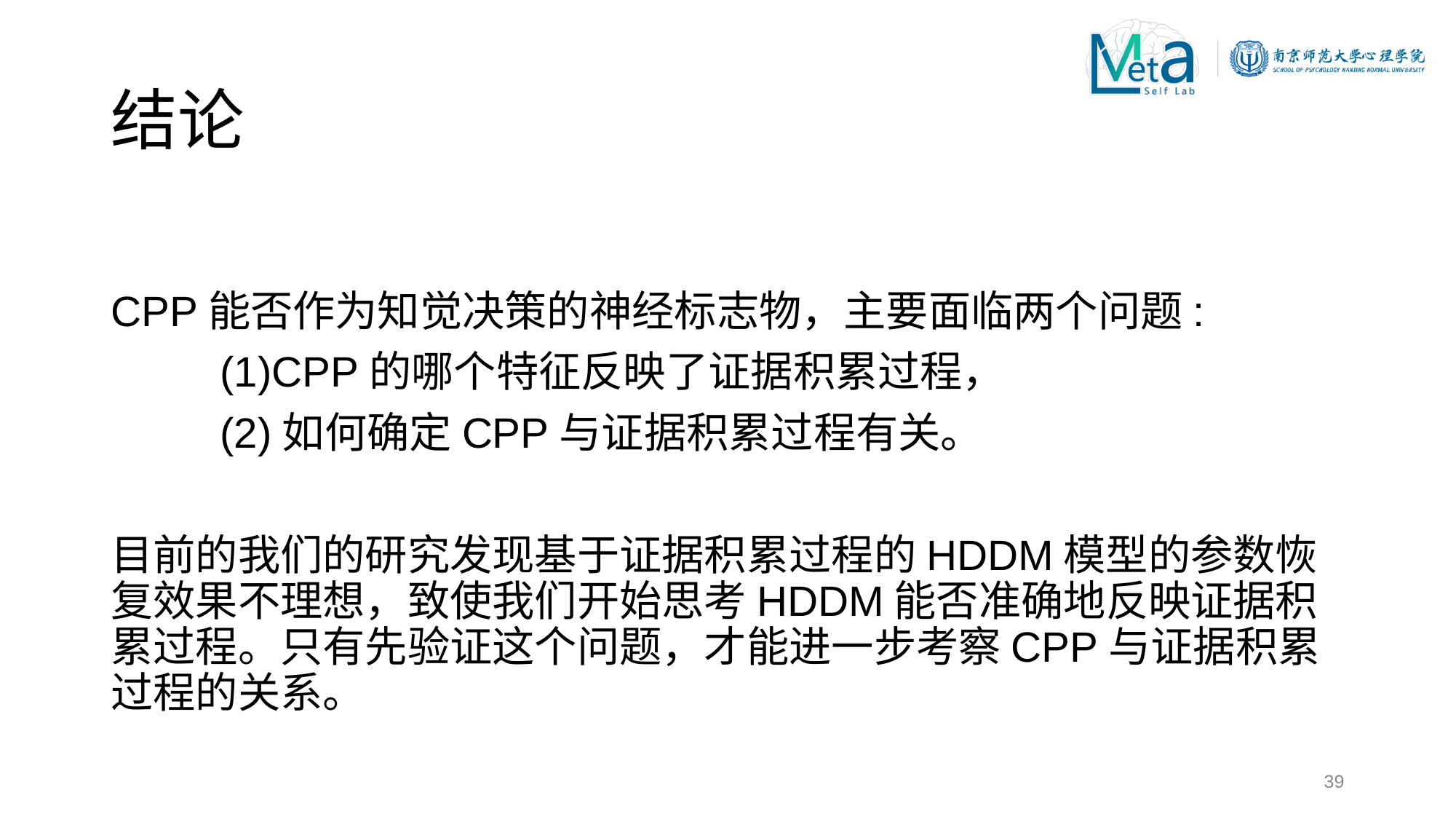

# 结论

CPP能否作为知觉决策的神经标志物，主要面临两个问题:
	(1)CPP的哪个特征反映了证据积累过程，
	(2)如何确定CPP与证据积累过程有关。

目前的我们的研究发现基于证据积累过程的HDDM模型的参数恢复效果不理想，致使我们开始思考HDDM能否准确地反映证据积累过程。只有先验证这个问题，才能进一步考察CPP与证据积累过程的关系。
39